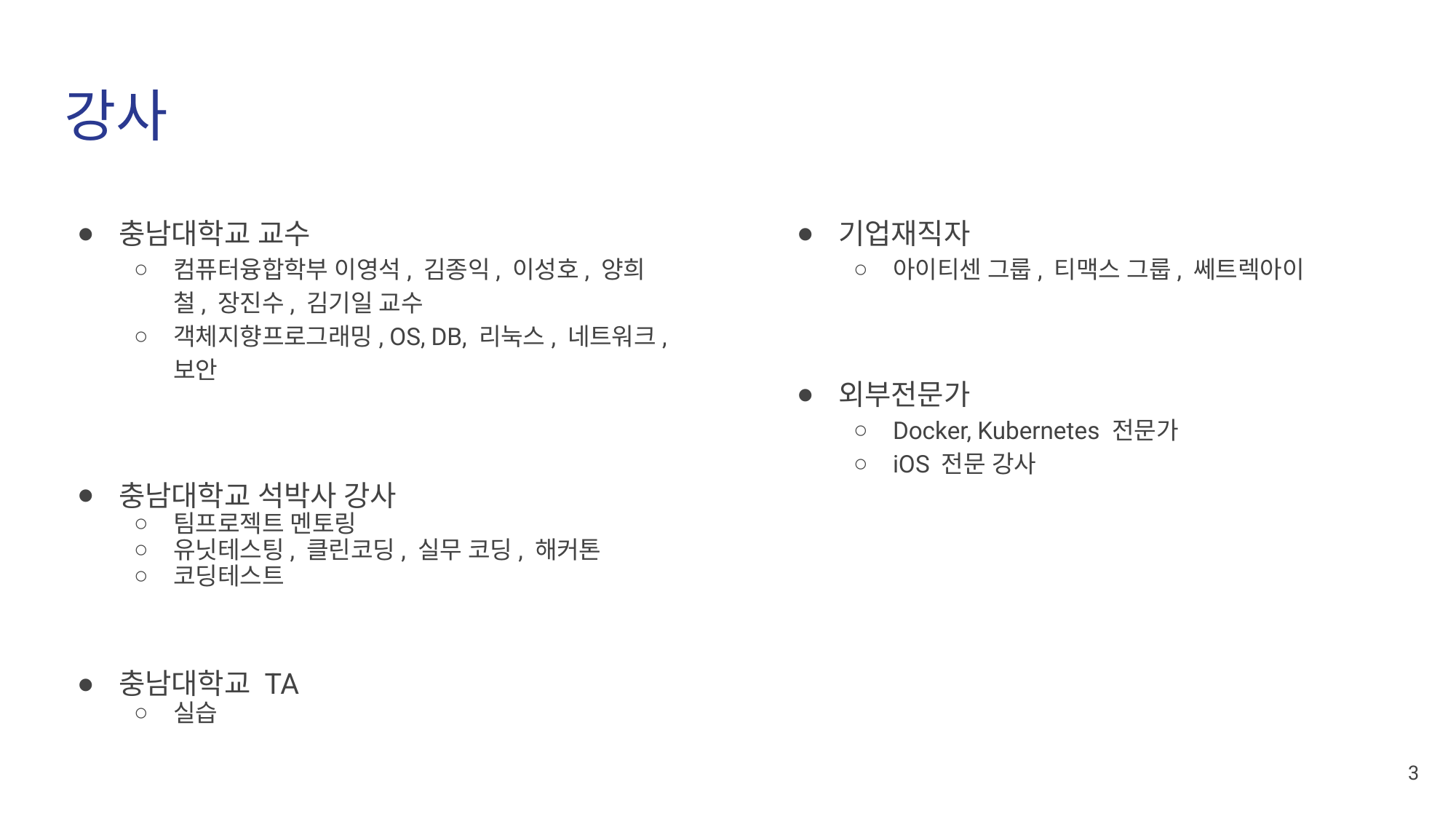

# 강사
충남대학교 교수
컴퓨터융합학부 이영석, 김종익, 이성호, 양희철, 장진수, 김기일 교수
객체지향프로그래밍, OS, DB, 리눅스, 네트워크, 보안

충남대학교 석박사 강사
팀프로젝트 멘토링
유닛테스팅, 클린코딩, 실무 코딩, 해커톤
코딩테스트

충남대학교 TA
실습

기업재직자
아이티센 그룹, 티맥스 그룹, 쎄트렉아이

외부전문가
Docker, Kubernetes 전문가
iOS 전문 강사
3